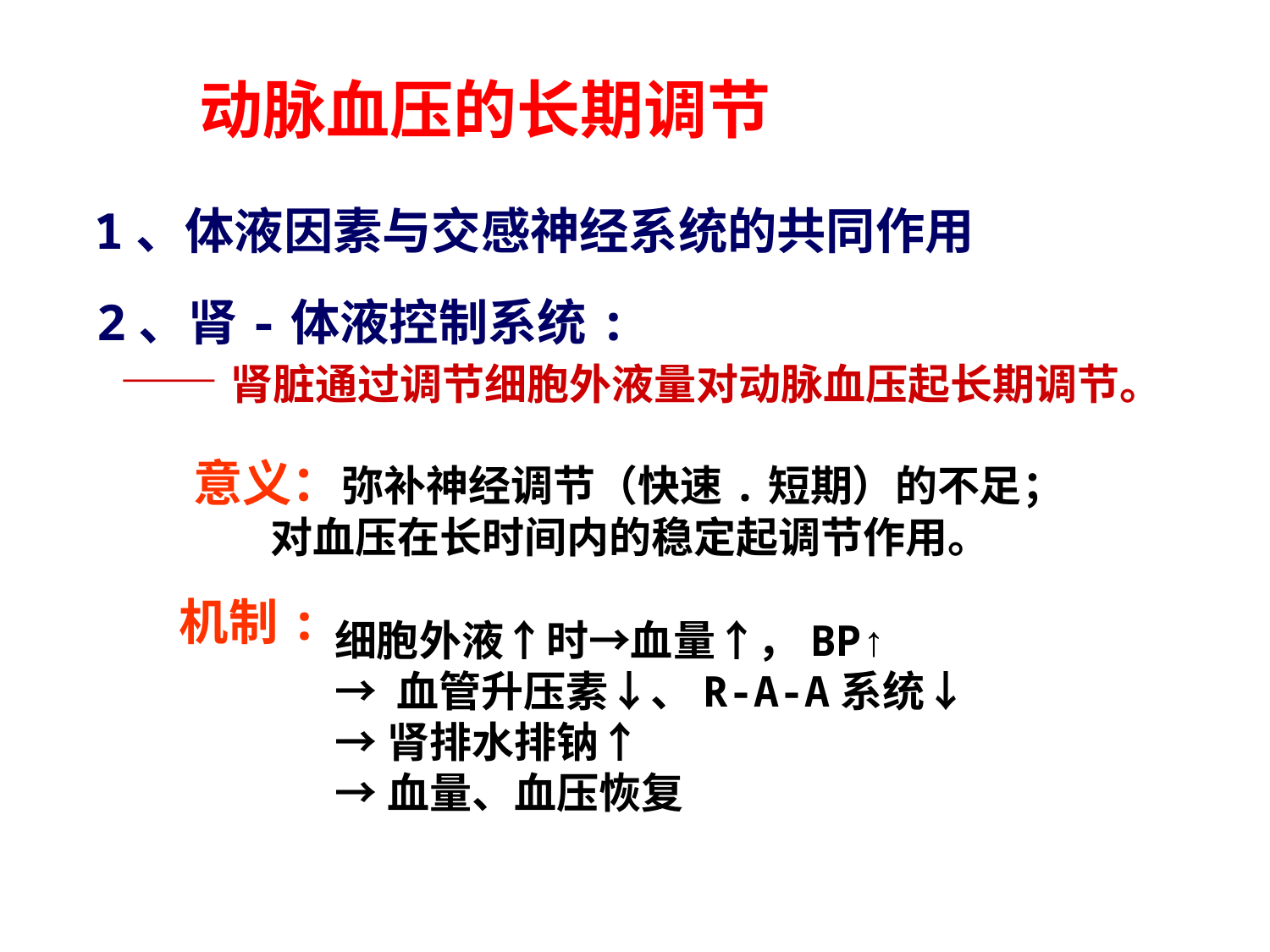

动脉血压的长期调节
1、体液因素与交感神经系统的共同作用
2、肾-体液控制系统:
  ——肾脏通过调节细胞外液量对动脉血压起长期调节。
意义：弥补神经调节（快速.短期）的不足；
       对血压在长时间内的稳定起调节作用。
机制:
细胞外液↑时→血量↑，BP↑
→ 血管升压素↓、R-A-A系统↓
→肾排水排钠↑
→血量、血压恢复